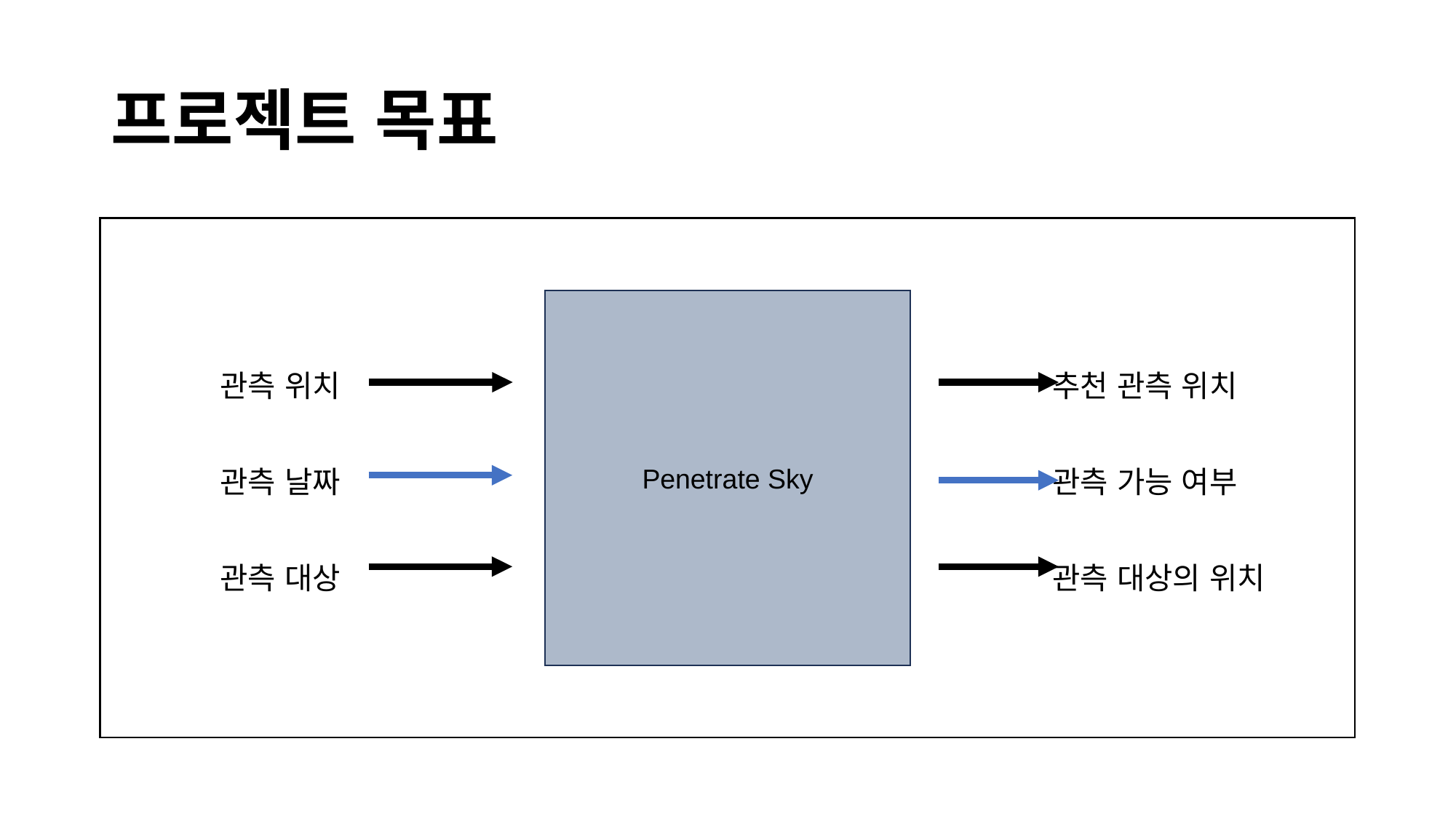

# 프로젝트 목표

	관측 위치						        추천 관측 위치

	관측 날짜						        관측 가능 여부

	관측 대상						        관측 대상의 위치
Penetrate Sky